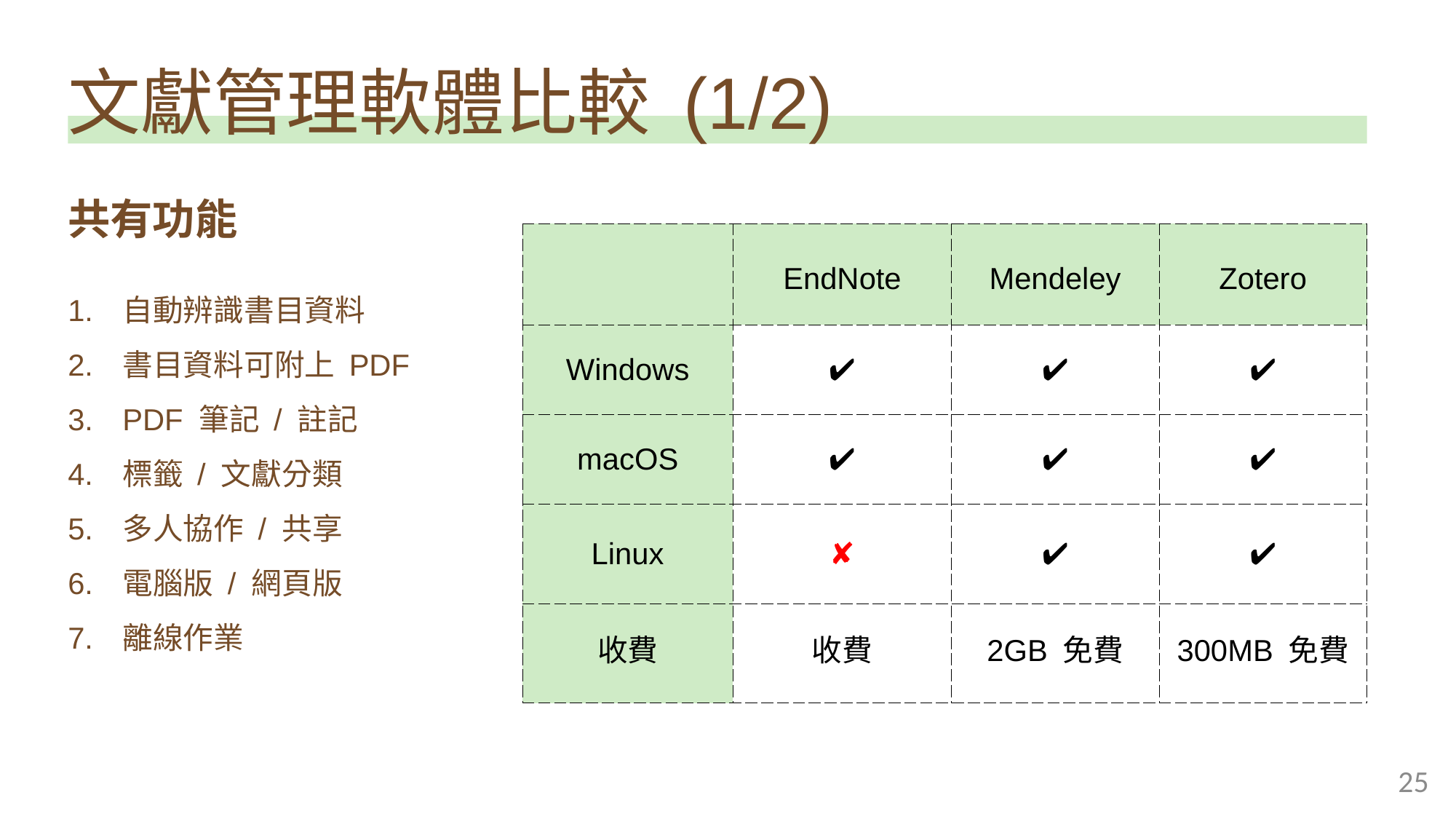

文獻管理軟體比較 (1/2)

共有功能
|  | EndNote | Mendeley | Zotero |
| --- | --- | --- | --- |
| Windows | ✔ | ✔ | ✔ |
| macOS | ✔ | ✔ | ✔ |
| Linux | ✘ | ✔ | ✔ |
| 收費 | 收費 | 2GB 免費 | 300MB 免費 |
自動辨識書目資料
書目資料可附上 PDF
PDF 筆記 / 註記
標籤 / 文獻分類
多人協作 / 共享
電腦版 / 網頁版
離線作業
25